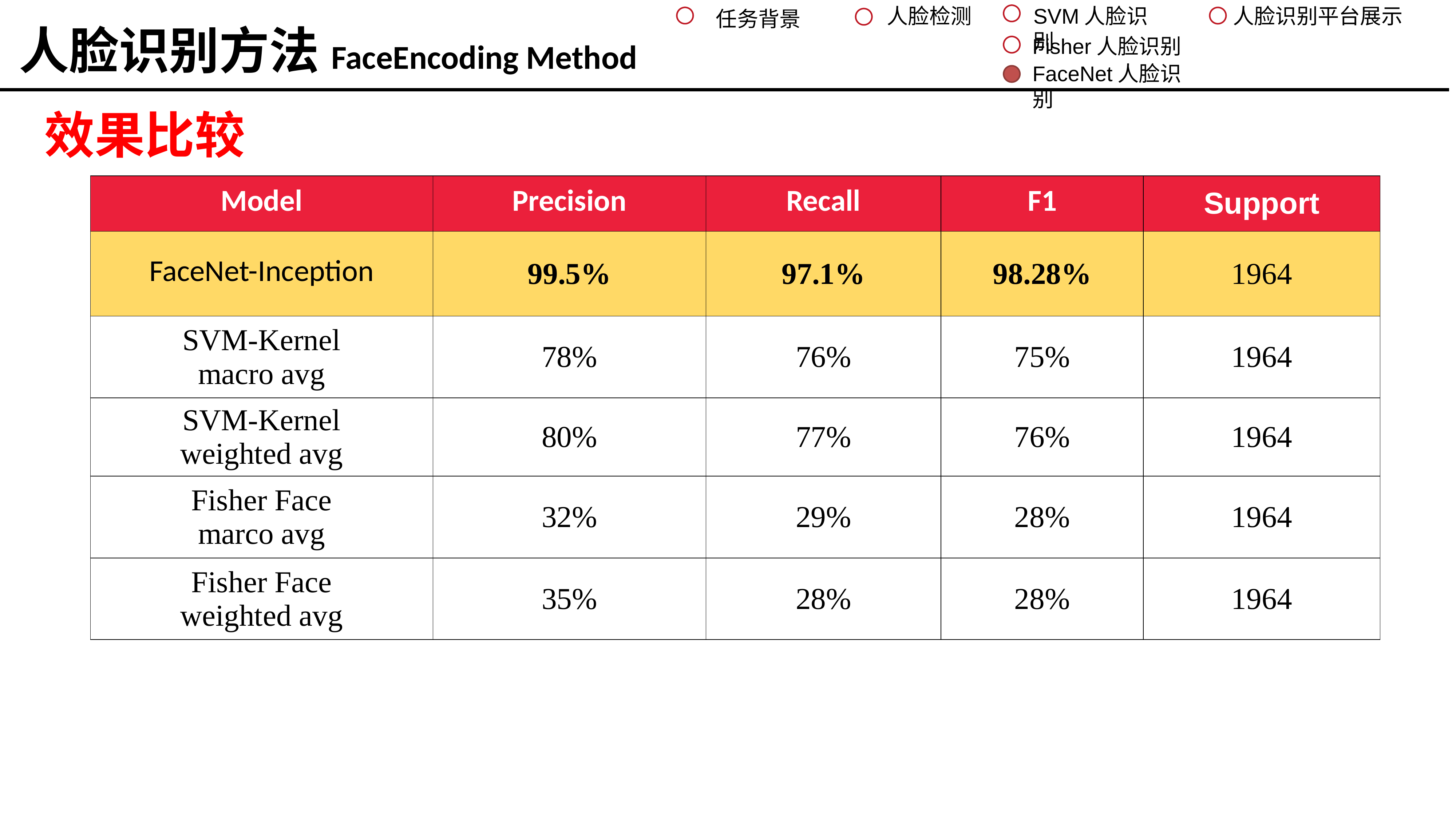

人脸检测
人脸识别平台展示

SVM人脸识别
任务背景

人脸识别方法FaceEncoding Method
Fisher人脸识别

FaceNet人脸识别

效果比较
| Model | Precision | Recall | F1 | Support |
| --- | --- | --- | --- | --- |
| FaceNet-Inception | 99.5% | 97.1% | 98.28% | 1964 |
| SVM-Kernel macro avg | 78% | 76% | 75% | 1964 |
| SVM-Kernel weighted avg | 80% | 77% | 76% | 1964 |
| Fisher Face marco avg | 32% | 29% | 28% | 1964 |
| Fisher Face weighted avg | 35% | 28% | 28% | 1964 |